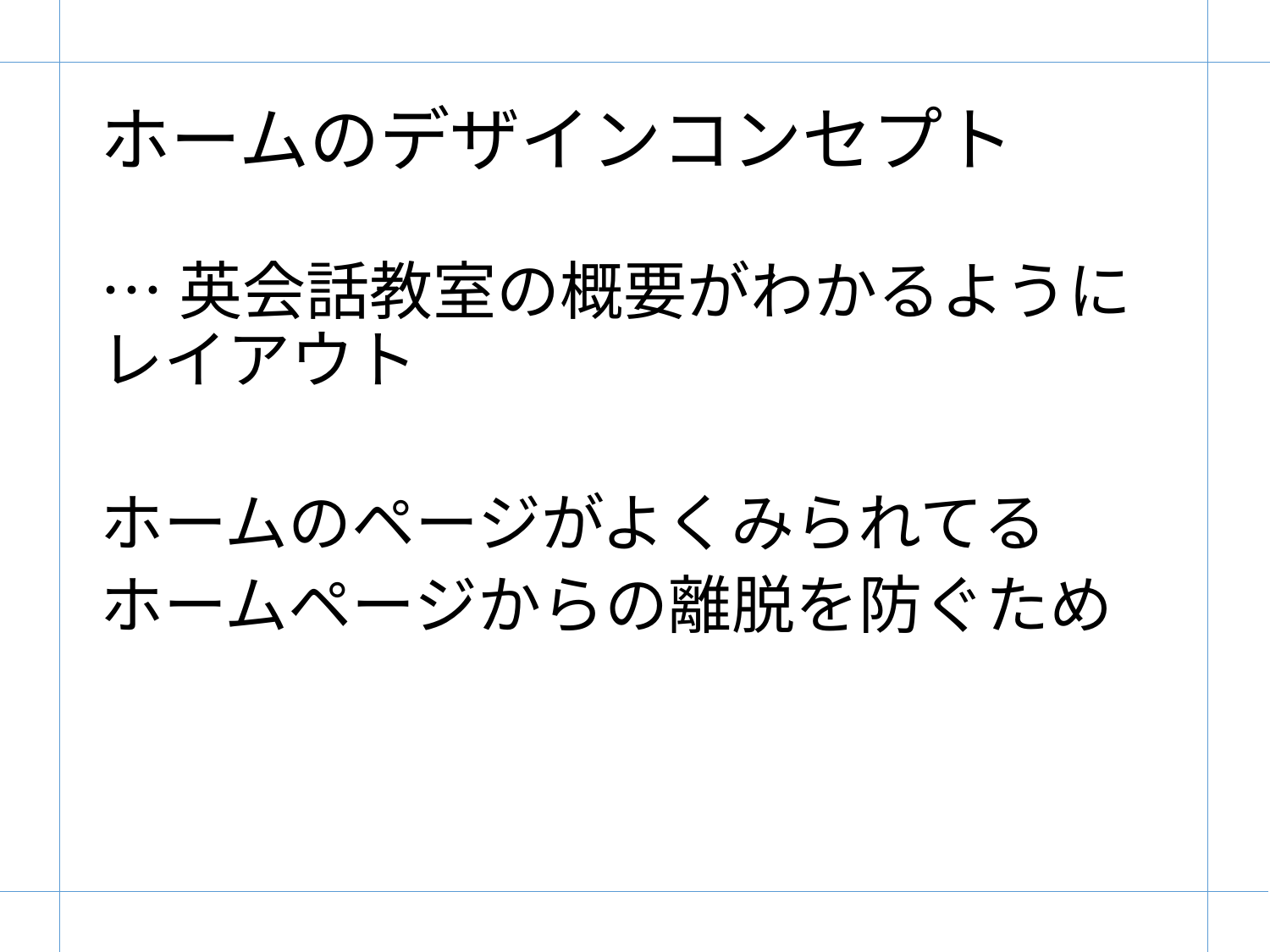

# ホームのデザインコンセプト
…英会話教室の概要がわかるようにレイアウト

ホームのページがよくみられてる
ホームページからの離脱を防ぐため